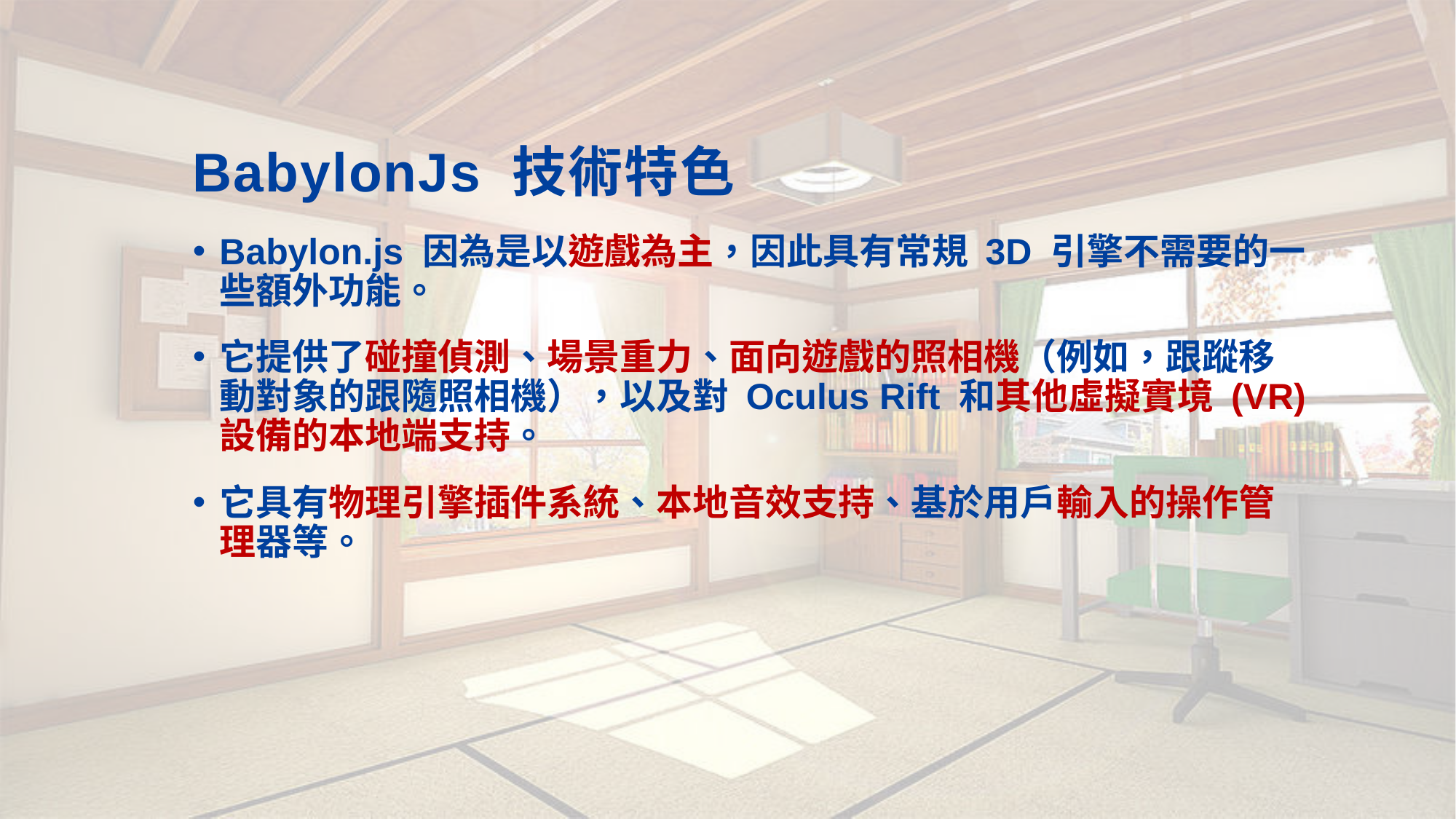

# BabylonJs 技術特色
Babylon.js 因為是以遊戲為主，因此具有常規 3D 引擎不需要的一些額外功能。
它提供了碰撞偵測、場景重力、面向遊戲的照相機（例如，跟蹤移動對象的跟隨照相機），以及對 Oculus Rift 和其他虛擬實境 (VR) 設備的本地端支持。
它具有物理引擎插件系統、本地音效支持、基於用戶輸入的操作管理器等。